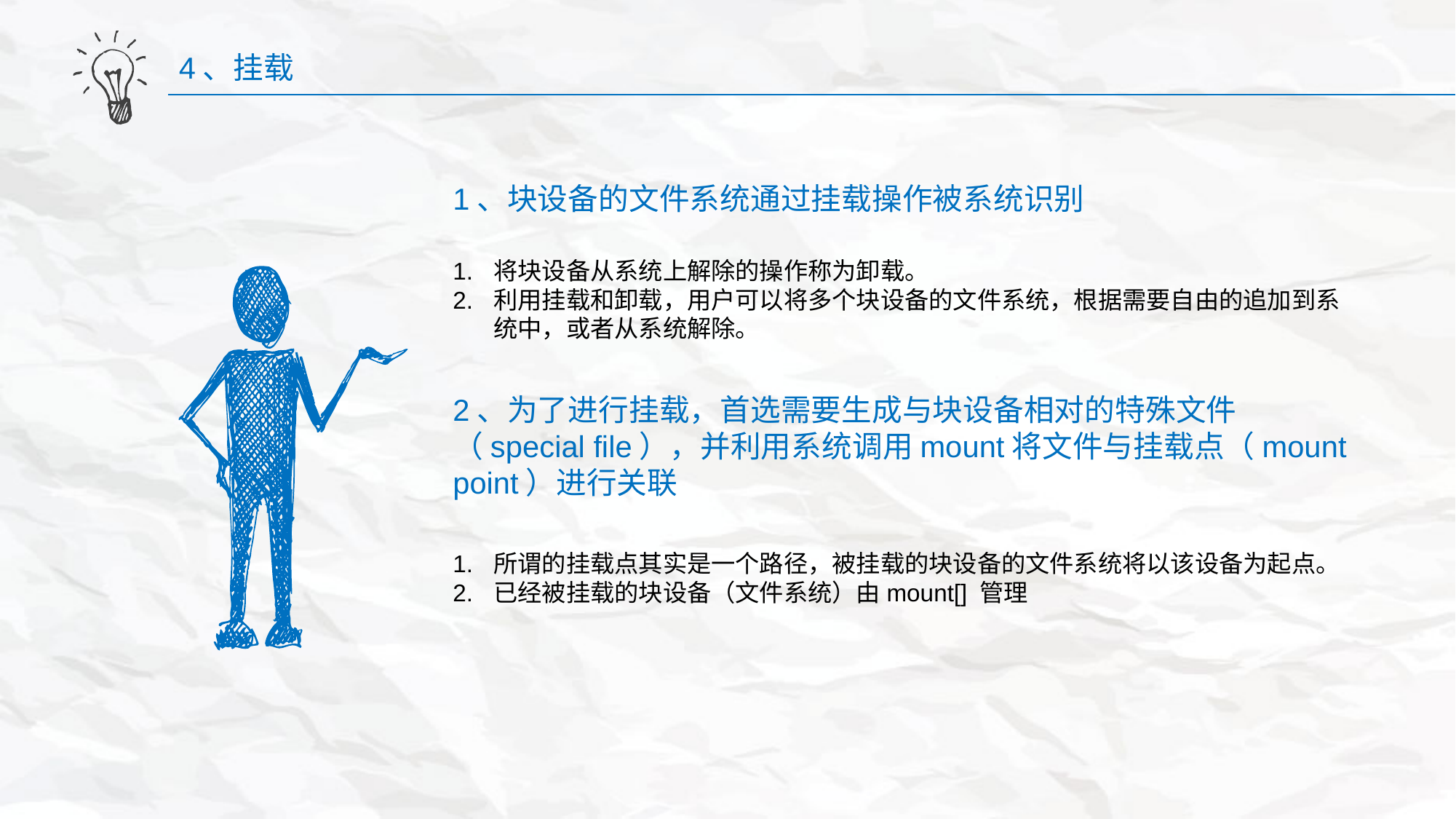

4、挂载
1、块设备的文件系统通过挂载操作被系统识别
将块设备从系统上解除的操作称为卸载。
利用挂载和卸载，用户可以将多个块设备的文件系统，根据需要自由的追加到系统中，或者从系统解除。
2、为了进行挂载，首选需要生成与块设备相对的特殊文件（special file），并利用系统调用mount将文件与挂载点（mount point）进行关联
所谓的挂载点其实是一个路径，被挂载的块设备的文件系统将以该设备为起点。
已经被挂载的块设备（文件系统）由mount[] 管理